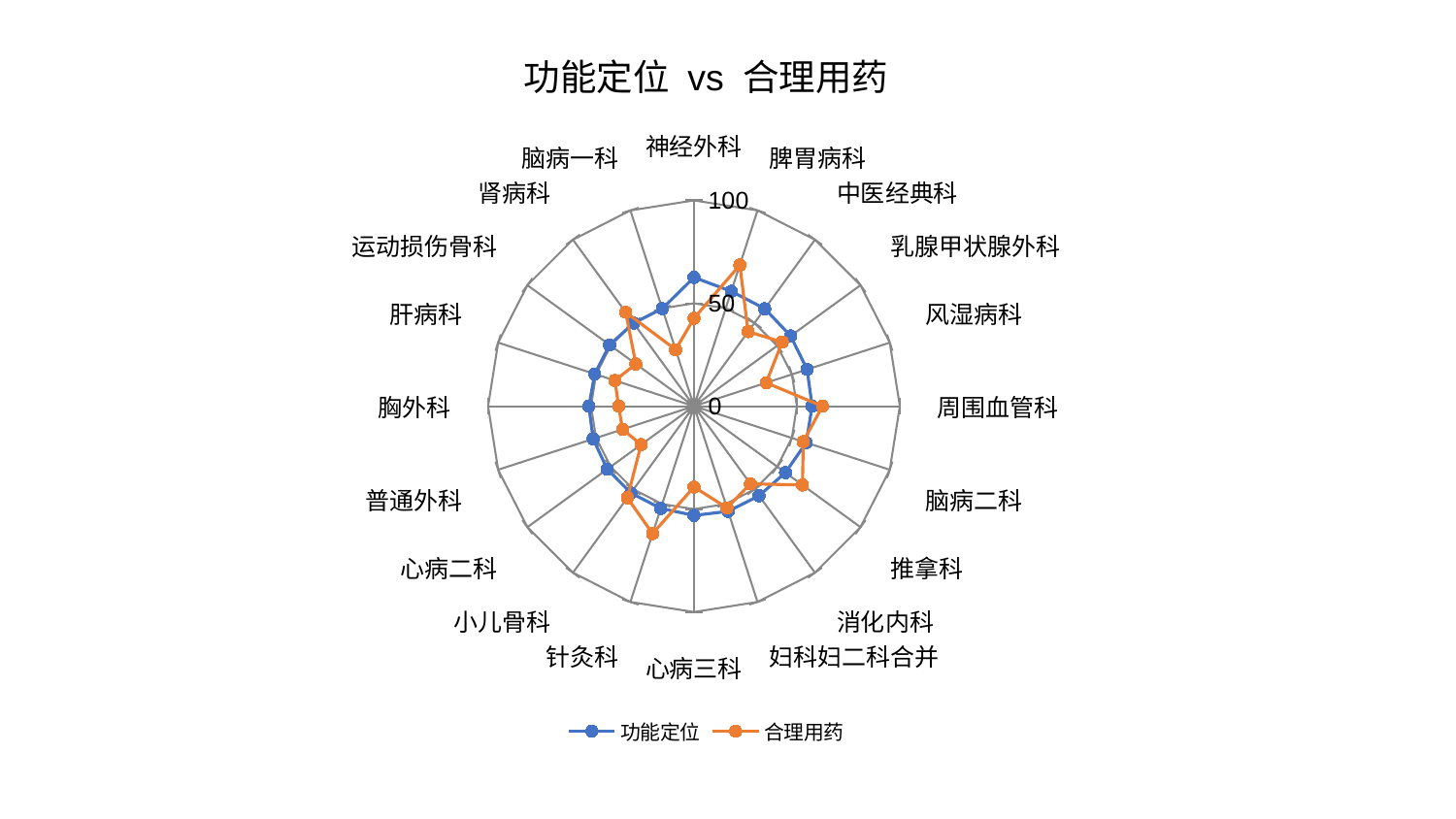

### Chart: 功能定位 vs 合理用药

| Category | 功能定位 | 合理用药 |
|---|---|---|
| 神经外科 | 62.57772276489708 | 42.752701114510565 |
| 脾胃病科 | 58.69327096920498 | 72.12003302456904 |
| 中医经典科 | 58.5491508519914 | 44.77565332401452 |
| 乳腺甲状腺外科 | 58.070266326079356 | 53.00377692935702 |
| 风湿病科 | 57.80582453212272 | 36.86793765039517 |
| 周围血管科 | 57.40592002883682 | 62.44215190610538 |
| 脑病二科 | 57.31710333600228 | 55.84243208743001 |
| 推拿科 | 54.935149137119154 | 65.14875223348788 |
| 消化内科 | 53.79911322119948 | 46.637289482060396 |
| 妇科妇二科合并 | 53.72511820656986 | 51.942708224679464 |
| 心病三科 | 53.063547047839684 | 39.27518511563009 |
| 针灸科 | 52.23736276695188 | 65.12471630540267 |
| 小儿骨科 | 52.11736903645792 | 55.024391357782136 |
| 心病二科 | 52.07191807789394 | 31.749075125140624 |
| 普通外科 | 51.49429289281524 | 36.47958801558682 |
| 胸外科 | 51.05108534980831 | 36.58139303330668 |
| 肝病科 | 50.69287380432345 | 40.37850079762628 |
| 运动损伤骨科 | 50.66095428409486 | 34.88531934895933 |
| 肾病科 | 49.91162975060748 | 56.429681174435686 |
| 脑病一科 | 49.83935105458419 | 28.89317294662054 |
38